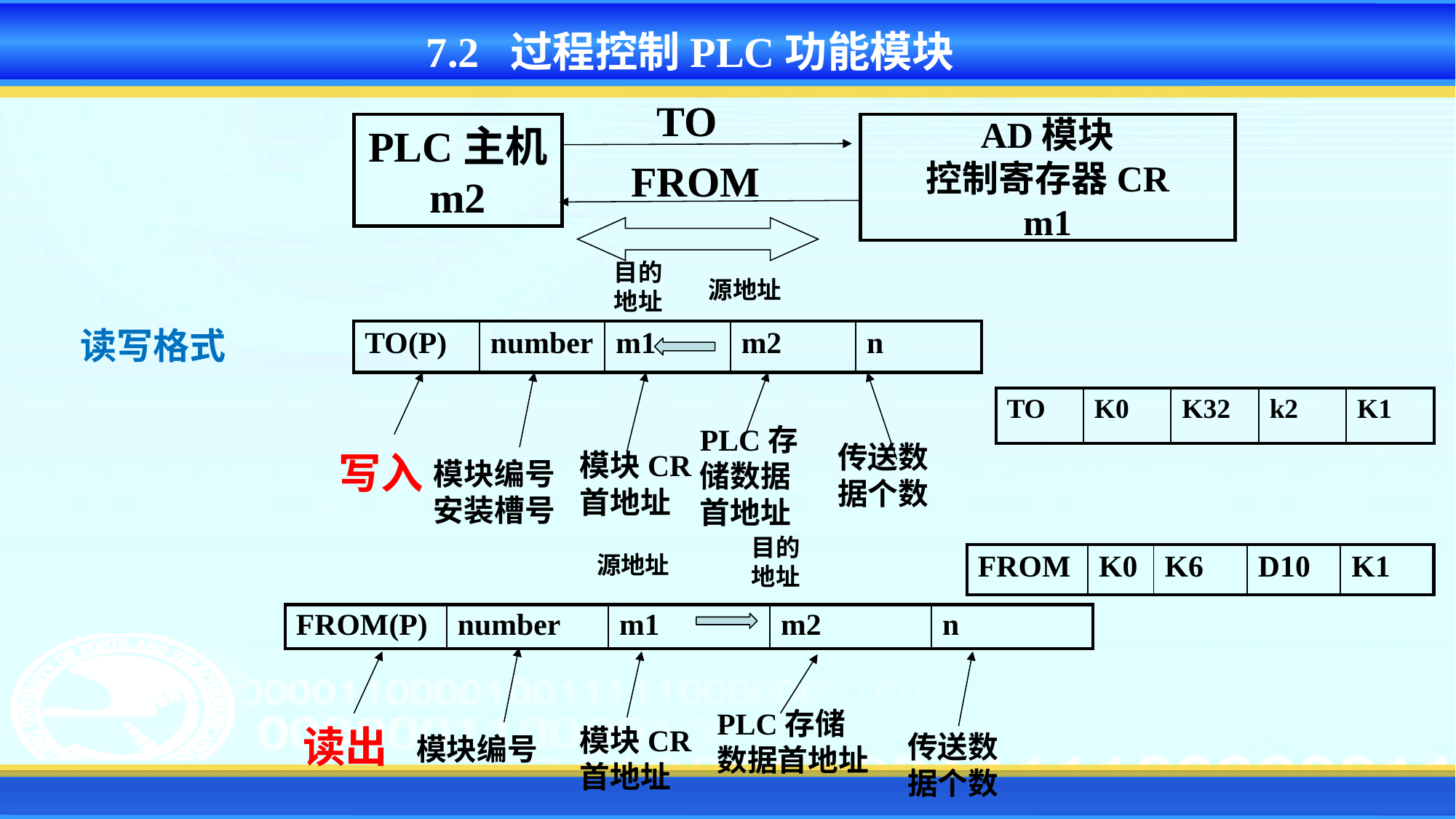

7.2  过程控制PLC功能模块
TO
PLC主机
m2
AD模块
控制寄存器CR
m1

FROM

目的
地址
源地址
读写格式
| TO(P) | number | m1 | m2 | n |
| --- | --- | --- | --- | --- |

| TO | K0 | K32 | k2 | K1 |
| --- | --- | --- | --- | --- |
PLC存储数据首地址
传送数据个数
写入
模块CR首地址
模块编号
安装槽号
目的
地址
源地址
| FROM | K0 | K6 | D10 | K1 |
| --- | --- | --- | --- | --- |
| FROM(P) | number | m1 | m2 | n |
| --- | --- | --- | --- | --- |

PLC存储数据首地址
读出
模块CR首地址
传送数据个数
模块编号